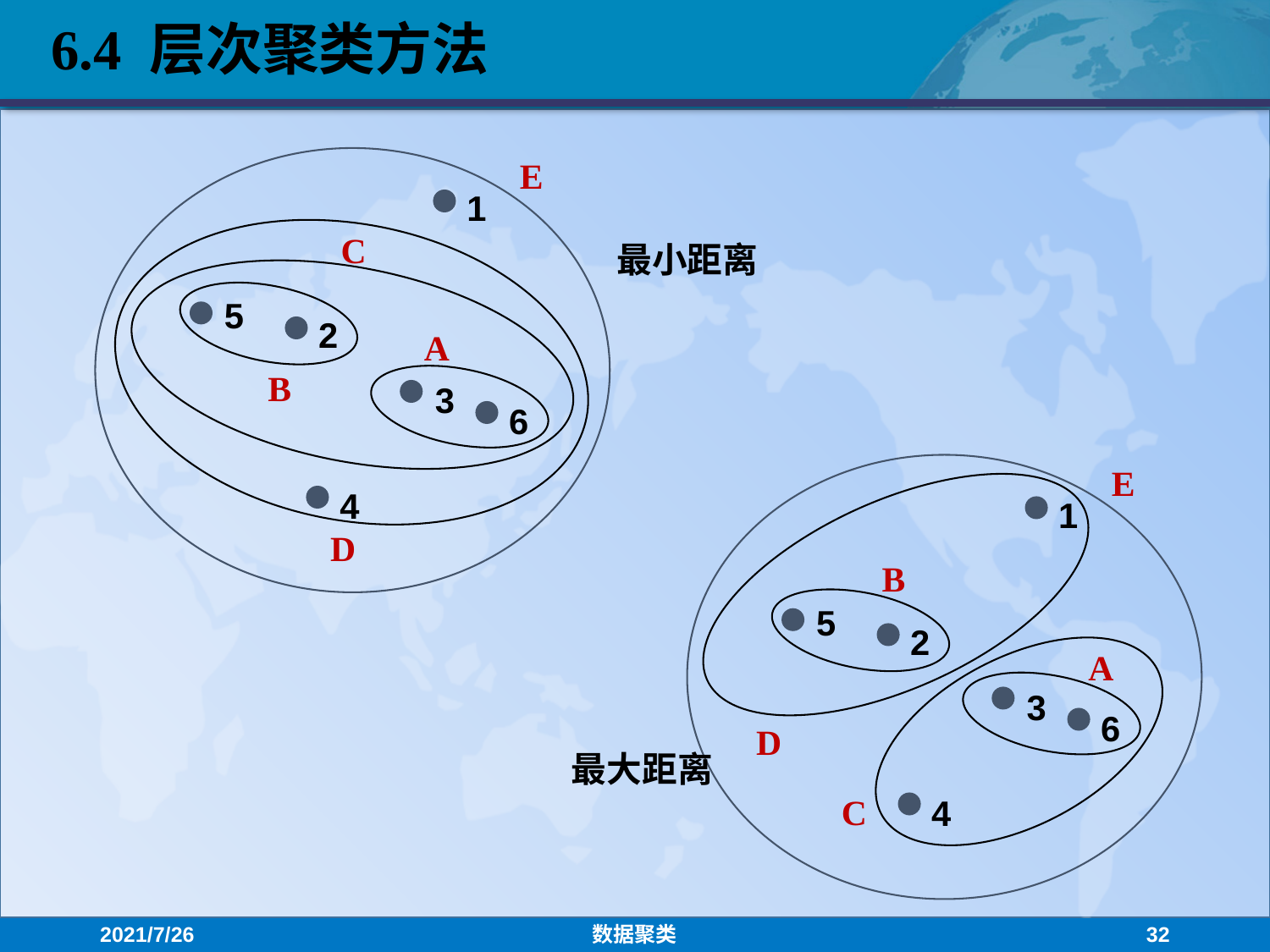

6.4 层次聚类方法

E
1

C

最小距离

5

2

A
B

3

6

E
4

1

5

2

3

6

4

D
B

A

D
最大距离
C
2021/7/26
数据聚类
32